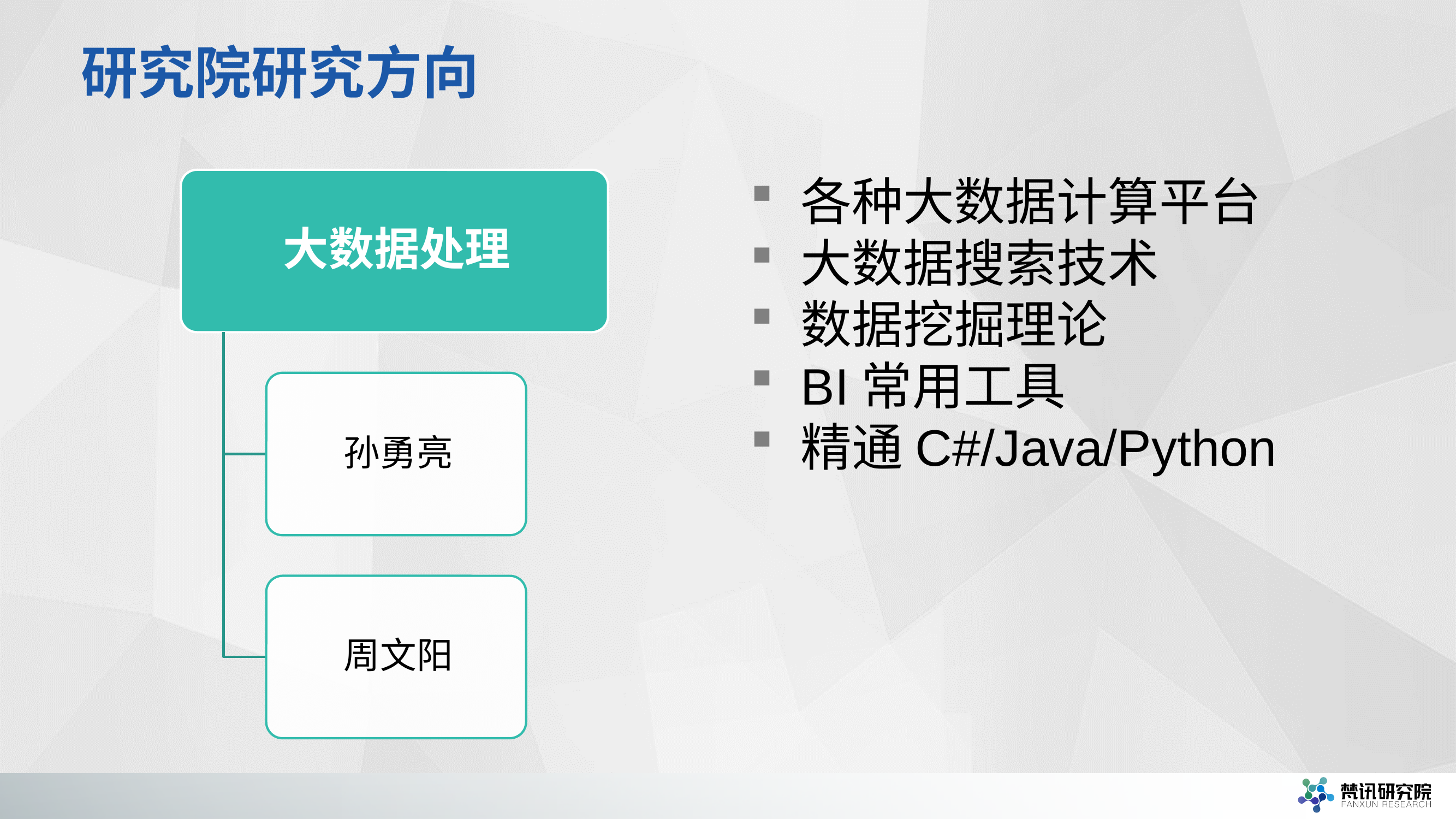

# 研究院研究方向
各种大数据计算平台
大数据搜索技术
数据挖掘理论
BI常用工具
精通C#/Java/Python
大数据处理
孙勇亮
周文阳